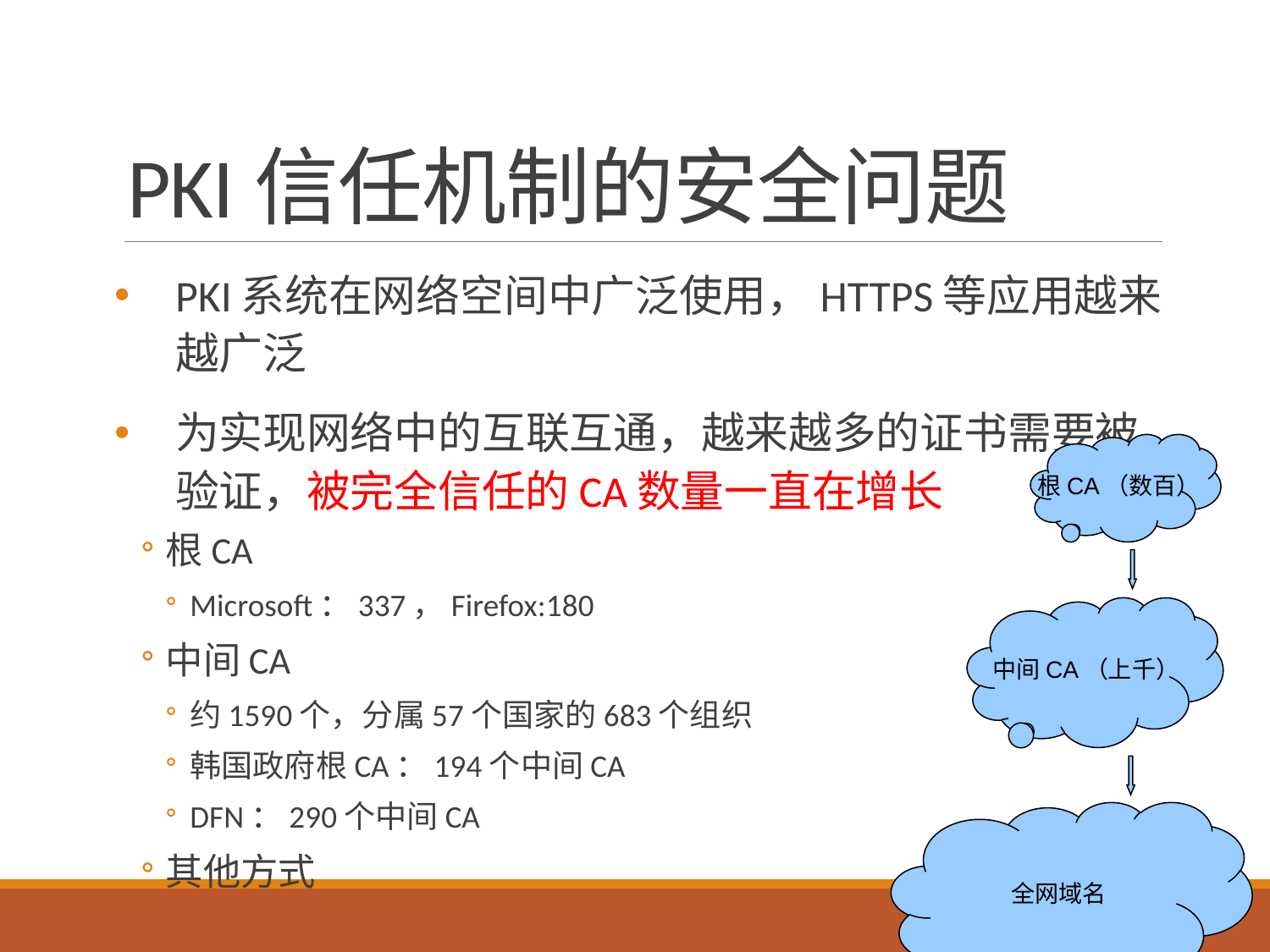

# PKI信任机制的安全问题
PKI系统在网络空间中广泛使用，HTTPS等应用越来越广泛
为实现网络中的互联互通，越来越多的证书需要被验证，被完全信任的CA数量一直在增长
根CA
Microsoft：337，Firefox:180
中间CA
约1590个，分属57个国家的683个组织
韩国政府根CA：194个中间CA
DFN：290个中间CA
其他方式

根CA（数百）

中间CA（上千）

全网域名